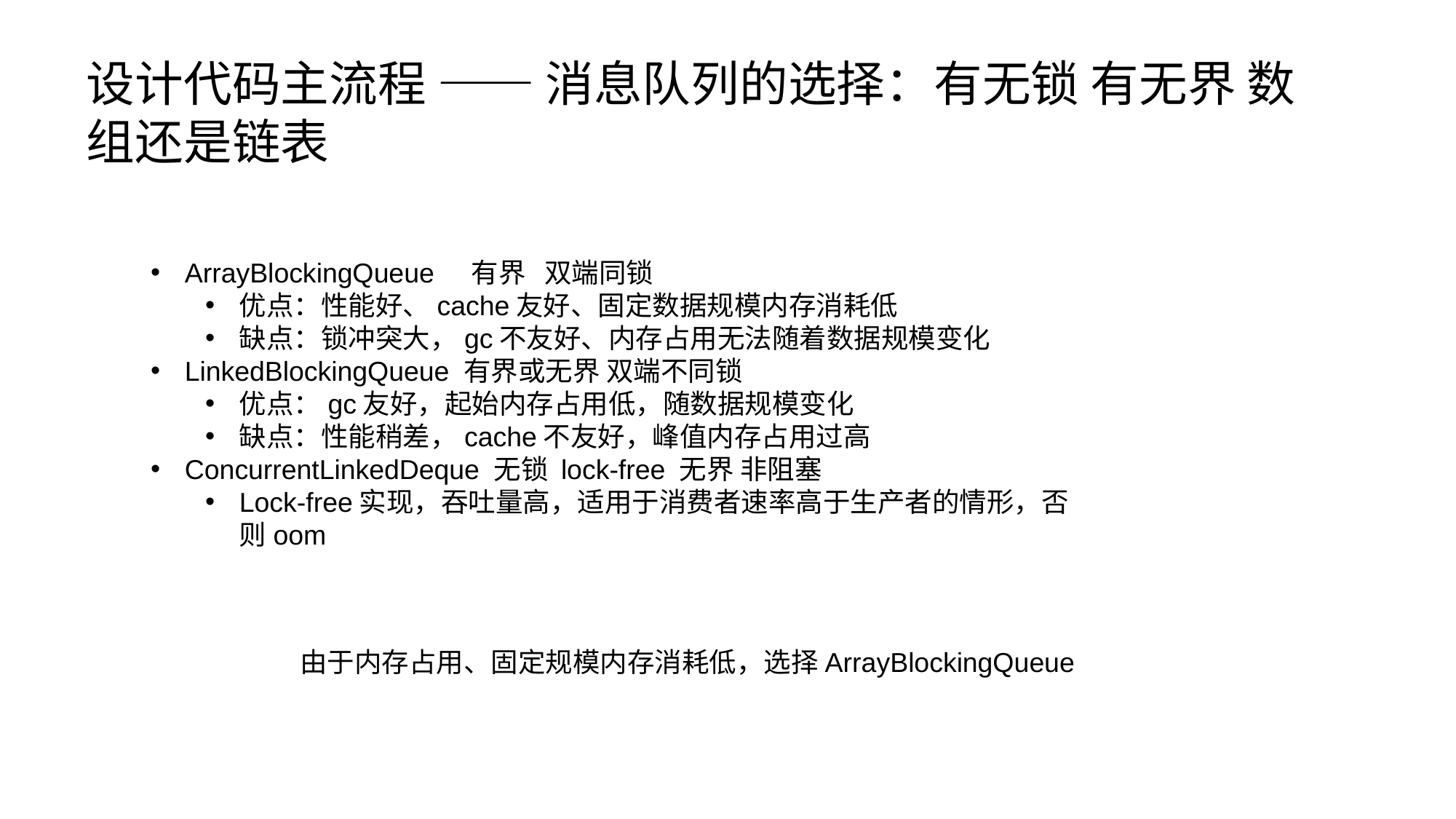

设计代码主流程 —— 消息队列的选择：有无锁 有无界 数组还是链表

ArrayBlockingQueue    有界   双端同锁
优点：性能好、cache友好、固定数据规模内存消耗低
缺点：锁冲突大，gc不友好、内存占用无法随着数据规模变化
LinkedBlockingQueue 有界或无界 双端不同锁
优点：gc友好，起始内存占用低，随数据规模变化
缺点：性能稍差，cache不友好，峰值内存占用过高
ConcurrentLinkedDeque 无锁 lock-free 无界 非阻塞
Lock-free实现，吞吐量高，适用于消费者速率高于生产者的情形，否则oom
由于内存占用、固定规模内存消耗低，选择ArrayBlockingQueue